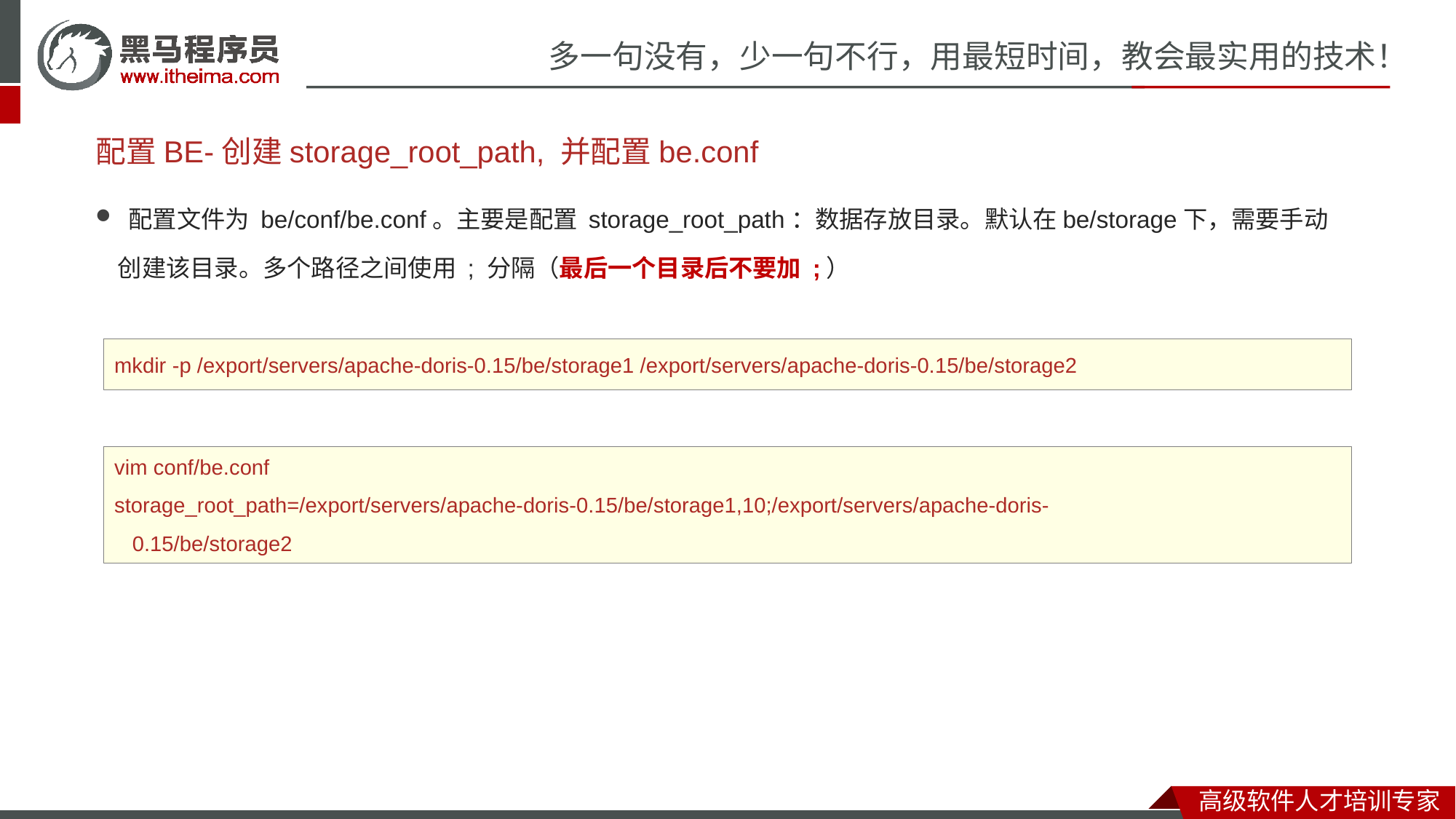

# 配置BE-创建storage_root_path, 并配置be.conf

配置文件为 be/conf/be.conf。主要是配置 storage_root_path：数据存放目录。默认在be/storage下，需要手动
   创建该目录。多个路径之间使用 ; 分隔（最后一个目录后不要加 ;）

mkdir -p /export/servers/apache-doris-0.15/be/storage1 /export/servers/apache-doris-0.15/be/storage2

vim conf/be.conf
storage_root_path=/export/servers/apache-doris-0.15/be/storage1,10;/export/servers/apache-doris-
   0.15/be/storage2